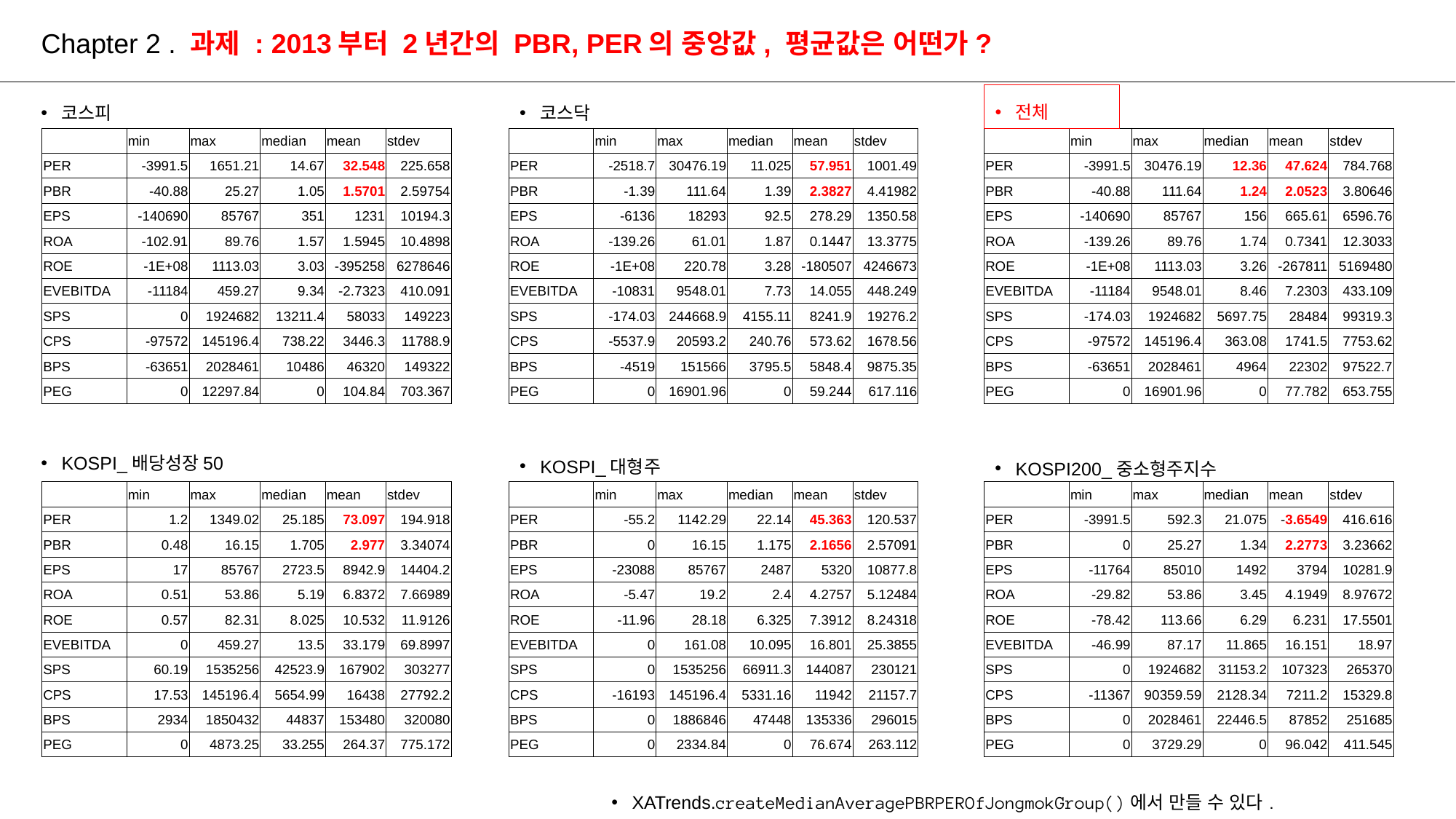

# Chapter 2 . 과제 : 2013부터 2년간의 PBR, PER의 중앙값, 평균값은 어떤가?
전체
코스피
코스닥
|  | min | max | median | mean | stdev |
| --- | --- | --- | --- | --- | --- |
| PER | -3991.5 | 1651.21 | 14.67 | 32.548 | 225.658 |
| PBR | -40.88 | 25.27 | 1.05 | 1.5701 | 2.59754 |
| EPS | -140690 | 85767 | 351 | 1231 | 10194.3 |
| ROA | -102.91 | 89.76 | 1.57 | 1.5945 | 10.4898 |
| ROE | -1E+08 | 1113.03 | 3.03 | -395258 | 6278646 |
| EVEBITDA | -11184 | 459.27 | 9.34 | -2.7323 | 410.091 |
| SPS | 0 | 1924682 | 13211.4 | 58033 | 149223 |
| CPS | -97572 | 145196.4 | 738.22 | 3446.3 | 11788.9 |
| BPS | -63651 | 2028461 | 10486 | 46320 | 149322 |
| PEG | 0 | 12297.84 | 0 | 104.84 | 703.367 |
|  | min | max | median | mean | stdev |
| --- | --- | --- | --- | --- | --- |
| PER | -2518.7 | 30476.19 | 11.025 | 57.951 | 1001.49 |
| PBR | -1.39 | 111.64 | 1.39 | 2.3827 | 4.41982 |
| EPS | -6136 | 18293 | 92.5 | 278.29 | 1350.58 |
| ROA | -139.26 | 61.01 | 1.87 | 0.1447 | 13.3775 |
| ROE | -1E+08 | 220.78 | 3.28 | -180507 | 4246673 |
| EVEBITDA | -10831 | 9548.01 | 7.73 | 14.055 | 448.249 |
| SPS | -174.03 | 244668.9 | 4155.11 | 8241.9 | 19276.2 |
| CPS | -5537.9 | 20593.2 | 240.76 | 573.62 | 1678.56 |
| BPS | -4519 | 151566 | 3795.5 | 5848.4 | 9875.35 |
| PEG | 0 | 16901.96 | 0 | 59.244 | 617.116 |
|  | min | max | median | mean | stdev |
| --- | --- | --- | --- | --- | --- |
| PER | -3991.5 | 30476.19 | 12.36 | 47.624 | 784.768 |
| PBR | -40.88 | 111.64 | 1.24 | 2.0523 | 3.80646 |
| EPS | -140690 | 85767 | 156 | 665.61 | 6596.76 |
| ROA | -139.26 | 89.76 | 1.74 | 0.7341 | 12.3033 |
| ROE | -1E+08 | 1113.03 | 3.26 | -267811 | 5169480 |
| EVEBITDA | -11184 | 9548.01 | 8.46 | 7.2303 | 433.109 |
| SPS | -174.03 | 1924682 | 5697.75 | 28484 | 99319.3 |
| CPS | -97572 | 145196.4 | 363.08 | 1741.5 | 7753.62 |
| BPS | -63651 | 2028461 | 4964 | 22302 | 97522.7 |
| PEG | 0 | 16901.96 | 0 | 77.782 | 653.755 |
KOSPI_배당성장50
KOSPI_대형주
KOSPI200_중소형주지수
|  | min | max | median | mean | stdev |
| --- | --- | --- | --- | --- | --- |
| PER | 1.2 | 1349.02 | 25.185 | 73.097 | 194.918 |
| PBR | 0.48 | 16.15 | 1.705 | 2.977 | 3.34074 |
| EPS | 17 | 85767 | 2723.5 | 8942.9 | 14404.2 |
| ROA | 0.51 | 53.86 | 5.19 | 6.8372 | 7.66989 |
| ROE | 0.57 | 82.31 | 8.025 | 10.532 | 11.9126 |
| EVEBITDA | 0 | 459.27 | 13.5 | 33.179 | 69.8997 |
| SPS | 60.19 | 1535256 | 42523.9 | 167902 | 303277 |
| CPS | 17.53 | 145196.4 | 5654.99 | 16438 | 27792.2 |
| BPS | 2934 | 1850432 | 44837 | 153480 | 320080 |
| PEG | 0 | 4873.25 | 33.255 | 264.37 | 775.172 |
|  | min | max | median | mean | stdev |
| --- | --- | --- | --- | --- | --- |
| PER | -55.2 | 1142.29 | 22.14 | 45.363 | 120.537 |
| PBR | 0 | 16.15 | 1.175 | 2.1656 | 2.57091 |
| EPS | -23088 | 85767 | 2487 | 5320 | 10877.8 |
| ROA | -5.47 | 19.2 | 2.4 | 4.2757 | 5.12484 |
| ROE | -11.96 | 28.18 | 6.325 | 7.3912 | 8.24318 |
| EVEBITDA | 0 | 161.08 | 10.095 | 16.801 | 25.3855 |
| SPS | 0 | 1535256 | 66911.3 | 144087 | 230121 |
| CPS | -16193 | 145196.4 | 5331.16 | 11942 | 21157.7 |
| BPS | 0 | 1886846 | 47448 | 135336 | 296015 |
| PEG | 0 | 2334.84 | 0 | 76.674 | 263.112 |
|  | min | max | median | mean | stdev |
| --- | --- | --- | --- | --- | --- |
| PER | -3991.5 | 592.3 | 21.075 | -3.6549 | 416.616 |
| PBR | 0 | 25.27 | 1.34 | 2.2773 | 3.23662 |
| EPS | -11764 | 85010 | 1492 | 3794 | 10281.9 |
| ROA | -29.82 | 53.86 | 3.45 | 4.1949 | 8.97672 |
| ROE | -78.42 | 113.66 | 6.29 | 6.231 | 17.5501 |
| EVEBITDA | -46.99 | 87.17 | 11.865 | 16.151 | 18.97 |
| SPS | 0 | 1924682 | 31153.2 | 107323 | 265370 |
| CPS | -11367 | 90359.59 | 2128.34 | 7211.2 | 15329.8 |
| BPS | 0 | 2028461 | 22446.5 | 87852 | 251685 |
| PEG | 0 | 3729.29 | 0 | 96.042 | 411.545 |
XATrends.createMedianAveragePBRPEROfJongmokGroup()에서 만들 수 있다.